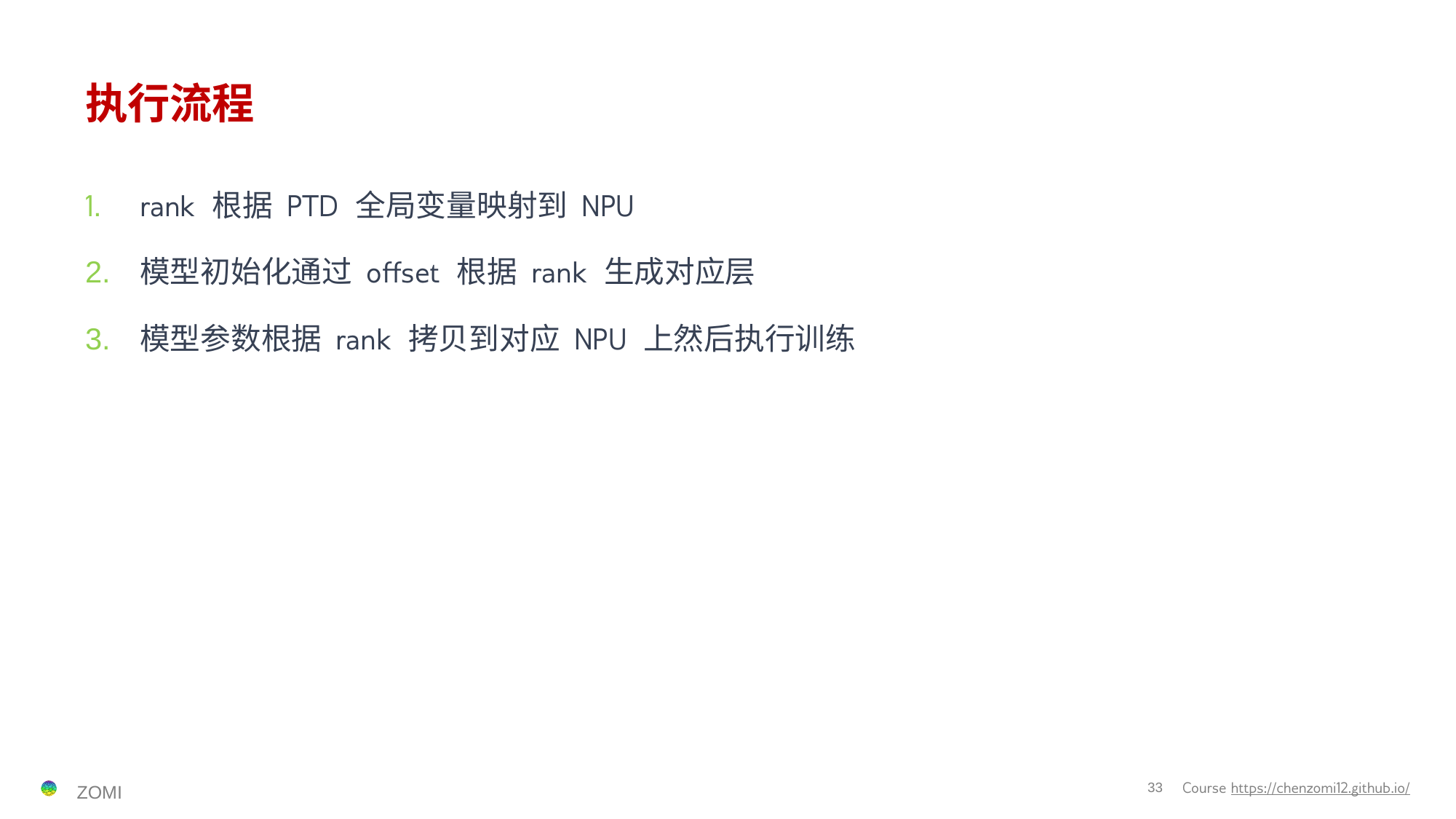

# 执行流程
rank 根据 PTD 全局变量映射到 NPU
模型初始化通过 offset 根据 rank 生成对应层
模型参数根据 rank 拷贝到对应 NPU 上然后执行训练